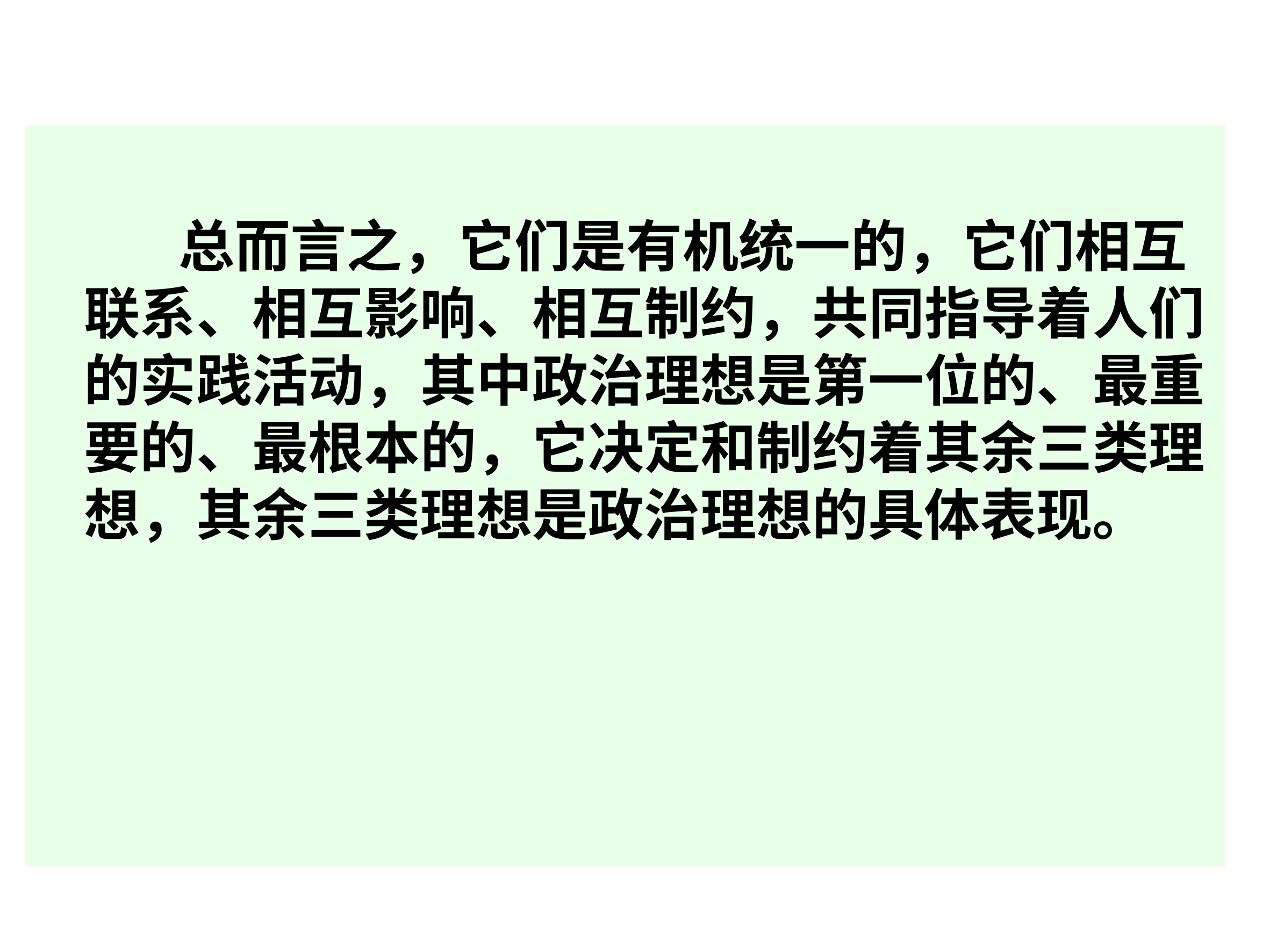

总而言之，它们是有机统一的，它们相互联系、相互影响、相互制约，共同指导着人们的实践活动，其中政治理想是第一位的、最重要的、最根本的，它决定和制约着其余三类理想，其余三类理想是政治理想的具体表现。